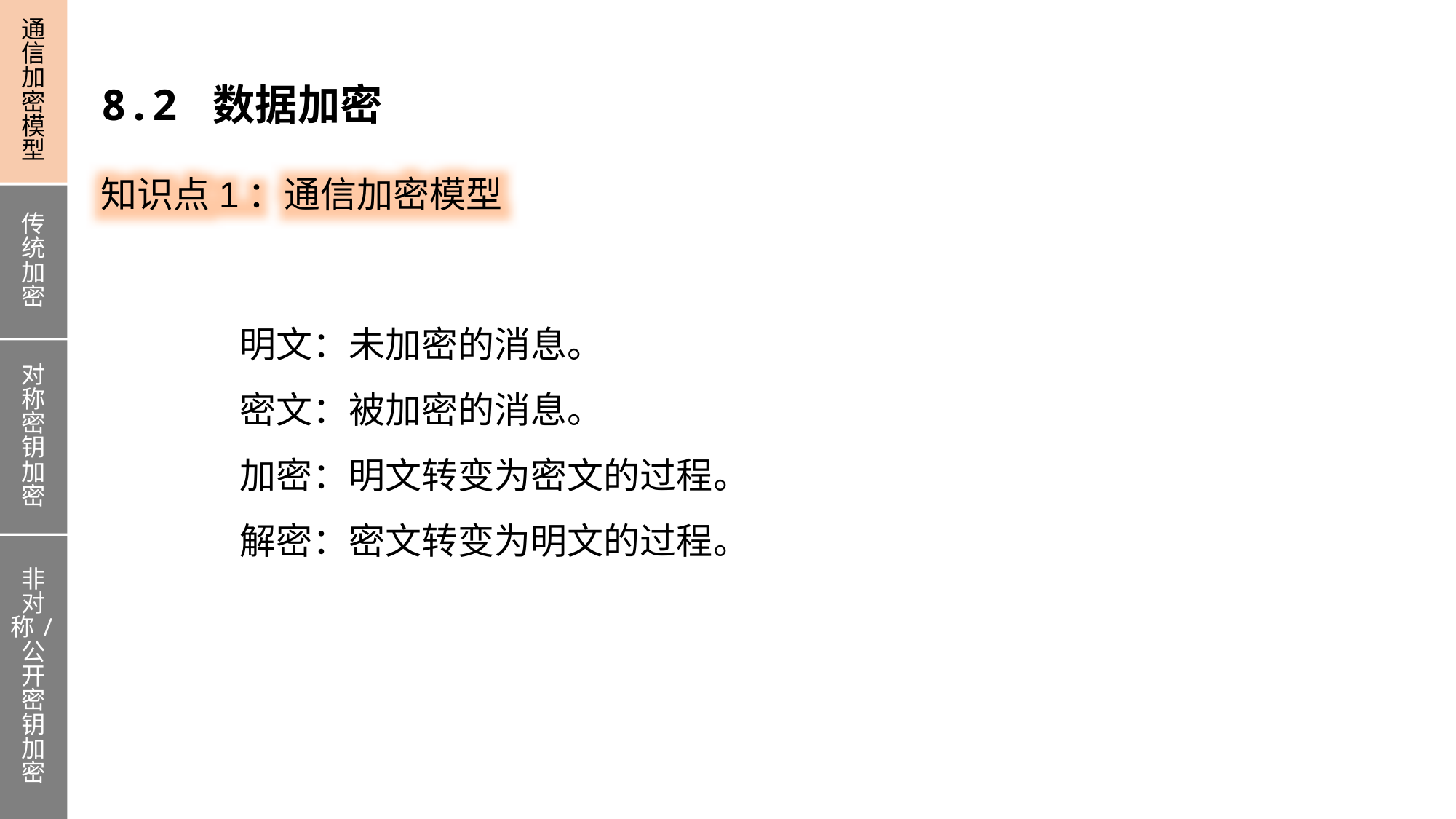

通信加密模型
传统加密
对称密钥加密
非对称/公开密钥加密
8.2 数据加密
知识点1：通信加密模型
明文：未加密的消息。
密文：被加密的消息。
加密：明文转变为密文的过程。
解密：密文转变为明文的过程。